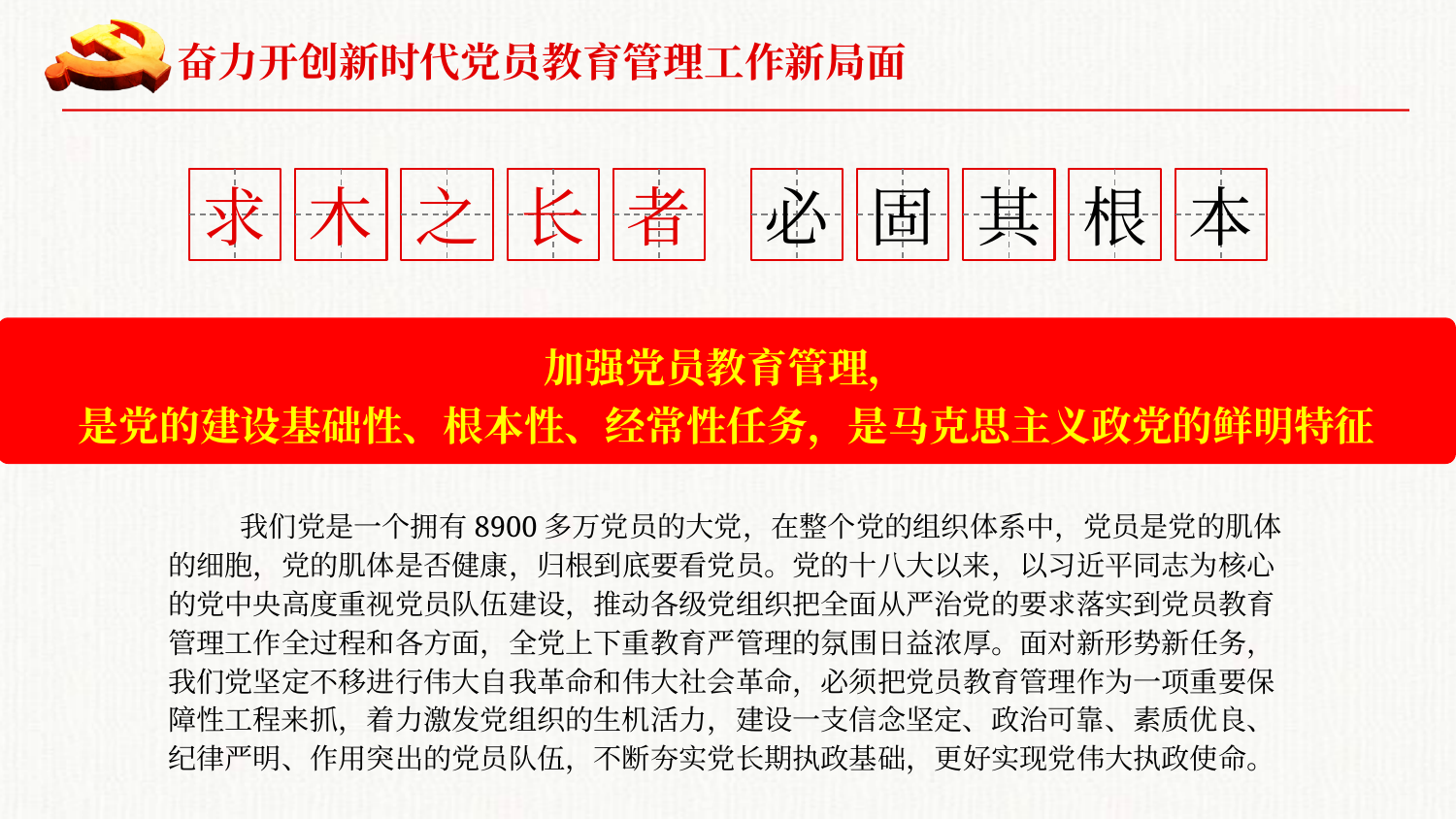

奋力开创新时代党员教育管理工作新局面

求

木

之

长

者

必

固

其

根

本
加强党员教育管理，
是党的建设基础性、根本性、经常性任务，是马克思主义政党的鲜明特征
         我们党是一个拥有8900多万党员的大党，在整个党的组织体系中，党员是党的肌体的细胞，党的肌体是否健康，归根到底要看党员。党的十八大以来，以习近平同志为核心的党中央高度重视党员队伍建设，推动各级党组织把全面从严治党的要求落实到党员教育管理工作全过程和各方面，全党上下重教育严管理的氛围日益浓厚。面对新形势新任务，我们党坚定不移进行伟大自我革命和伟大社会革命，必须把党员教育管理作为一项重要保障性工程来抓，着力激发党组织的生机活力，建设一支信念坚定、政治可靠、素质优良、纪律严明、作用突出的党员队伍，不断夯实党长期执政基础，更好实现党伟大执政使命。